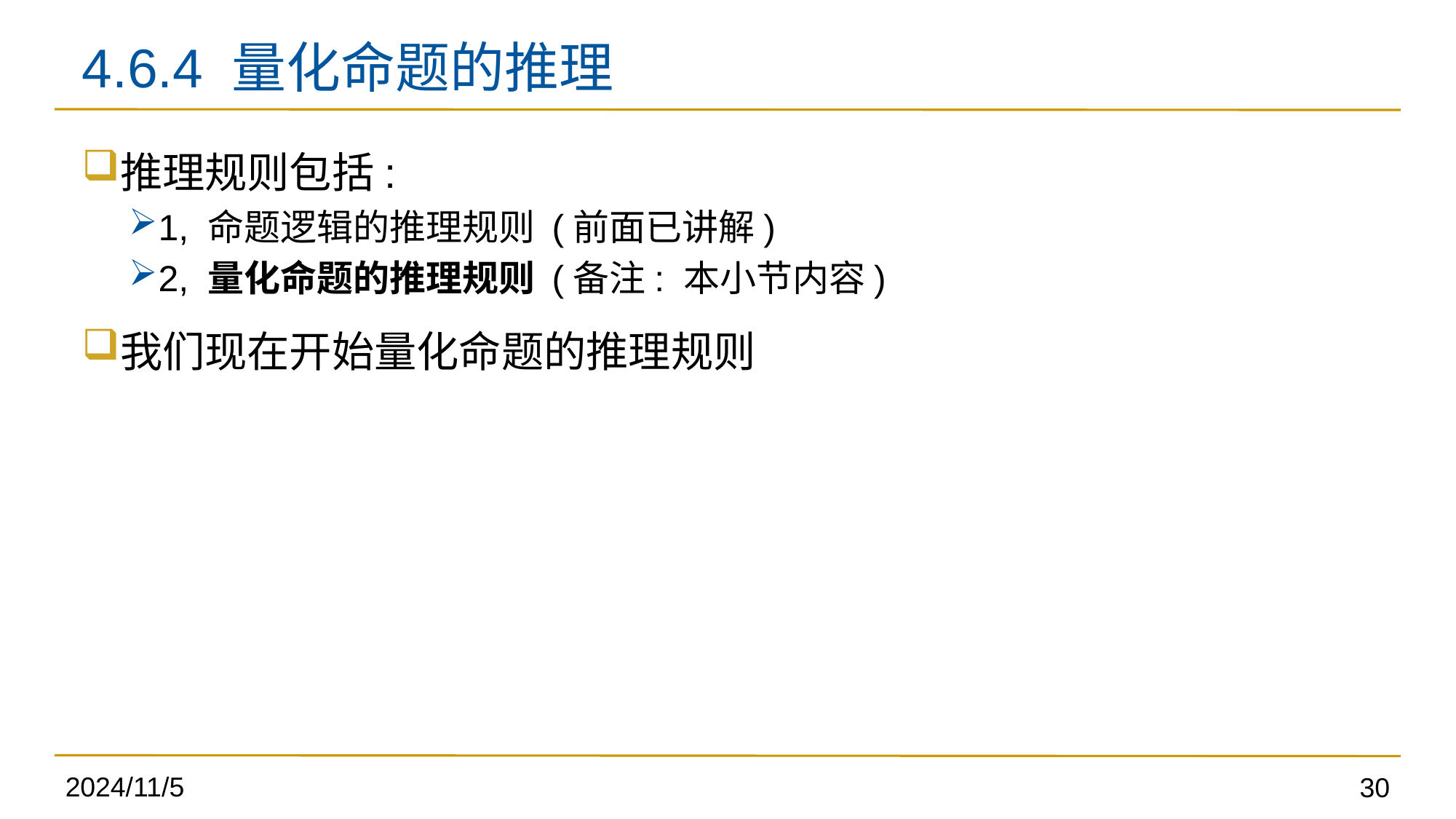

# 4.6.4 量化命题的推理
推理规则包括:
1, 命题逻辑的推理规则 (前面已讲解)
2, 量化命题的推理规则 (备注: 本小节内容)
我们现在开始量化命题的推理规则
2024/11/5
30